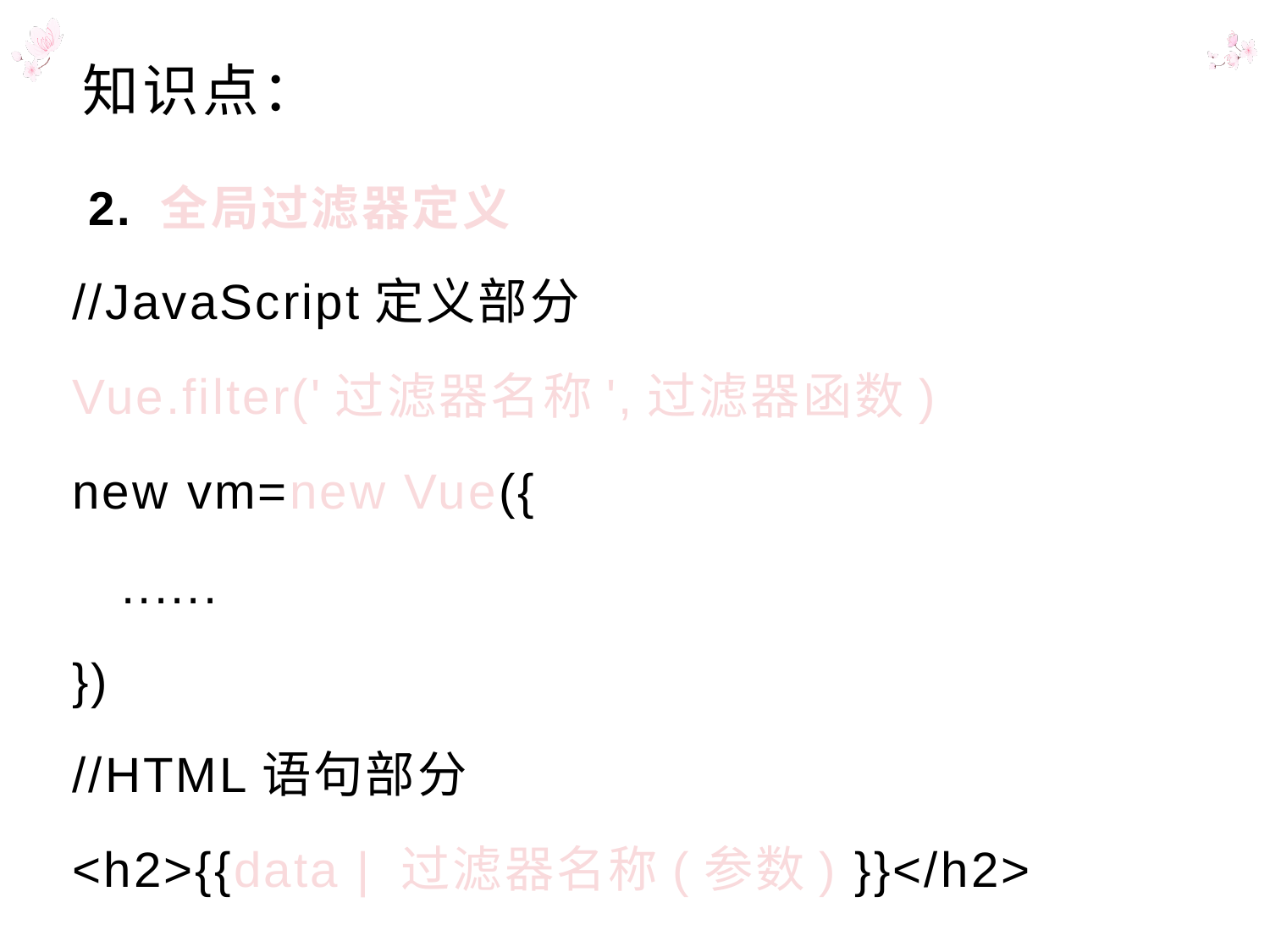

# 知识点：
 2. 全局过滤器定义
//JavaScript定义部分
Vue.filter('过滤器名称',过滤器函数)
new vm=new Vue({
   ......
})
//HTML语句部分
<h2>{{data | 过滤器名称(参数) }}</h2>